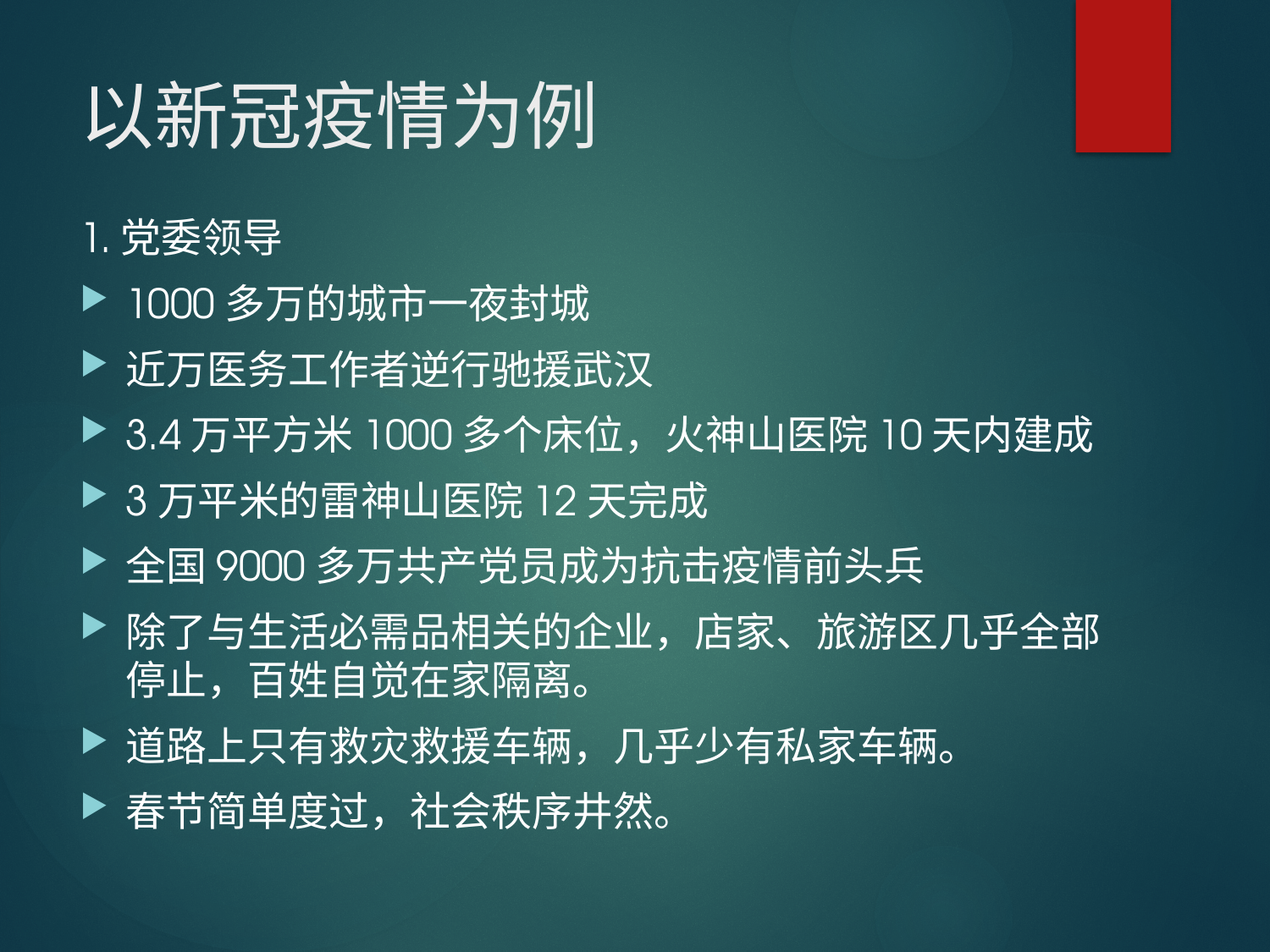

# 以新冠疫情为例
1.党委领导
1000多万的城市一夜封城
近万医务工作者逆行驰援武汉
3.4万平方米1000多个床位，火神山医院10天内建成
3万平米的雷神山医院12天完成
全国9000多万共产党员成为抗击疫情前头兵
除了与生活必需品相关的企业，店家、旅游区几乎全部停止，百姓自觉在家隔离。
道路上只有救灾救援车辆，几乎少有私家车辆。
春节简单度过，社会秩序井然。